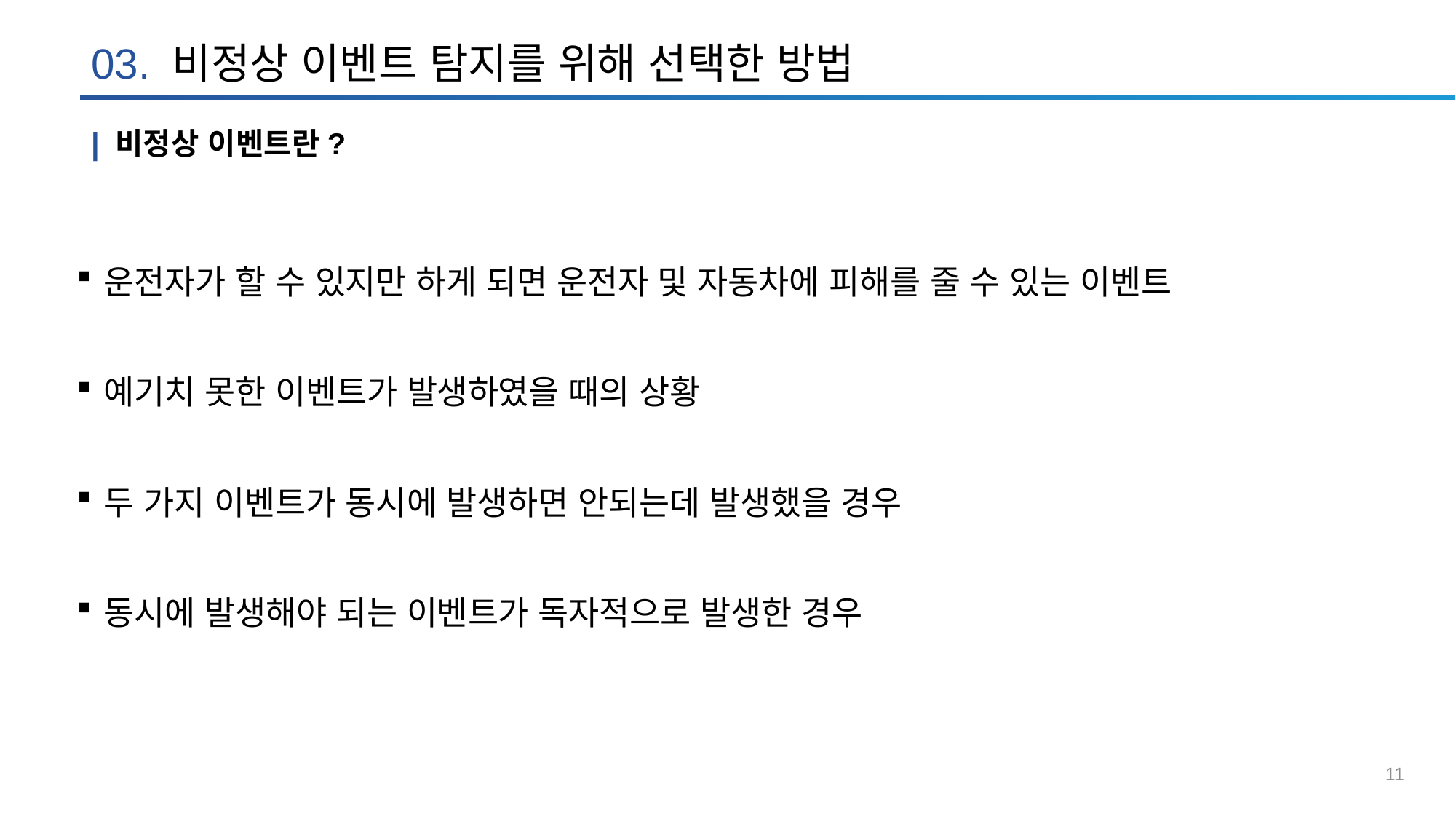

# 03. 비정상 이벤트 탐지를 위해 선택한 방법

| 비정상 이벤트란?
운전자가 할 수 있지만 하게 되면 운전자 및 자동차에 피해를 줄 수 있는 이벤트

예기치 못한 이벤트가 발생하였을 때의 상황

두 가지 이벤트가 동시에 발생하면 안되는데 발생했을 경우

동시에 발생해야 되는 이벤트가 독자적으로 발생한 경우
11